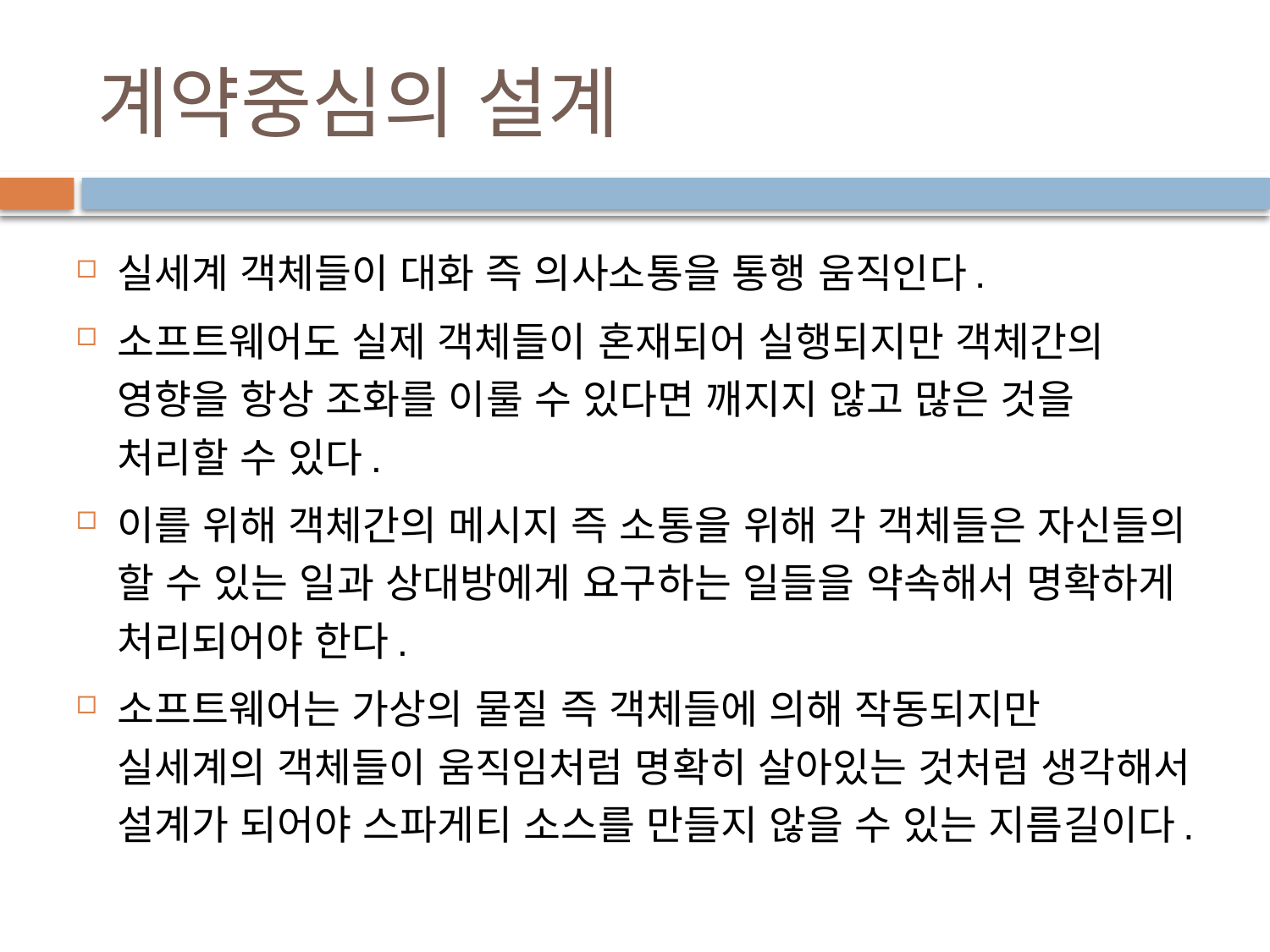

# 계약중심의 설계
실세계 객체들이 대화 즉 의사소통을 통행 움직인다.
소프트웨어도 실제 객체들이 혼재되어 실행되지만 객체간의 영향을 항상 조화를 이룰 수 있다면 깨지지 않고 많은 것을 처리할 수 있다.
이를 위해 객체간의 메시지 즉 소통을 위해 각 객체들은 자신들의 할 수 있는 일과 상대방에게 요구하는 일들을 약속해서 명확하게 처리되어야 한다.
소프트웨어는 가상의 물질 즉 객체들에 의해 작동되지만 실세계의 객체들이 움직임처럼 명확히 살아있는 것처럼 생각해서 설계가 되어야 스파게티 소스를 만들지 않을 수 있는 지름길이다.